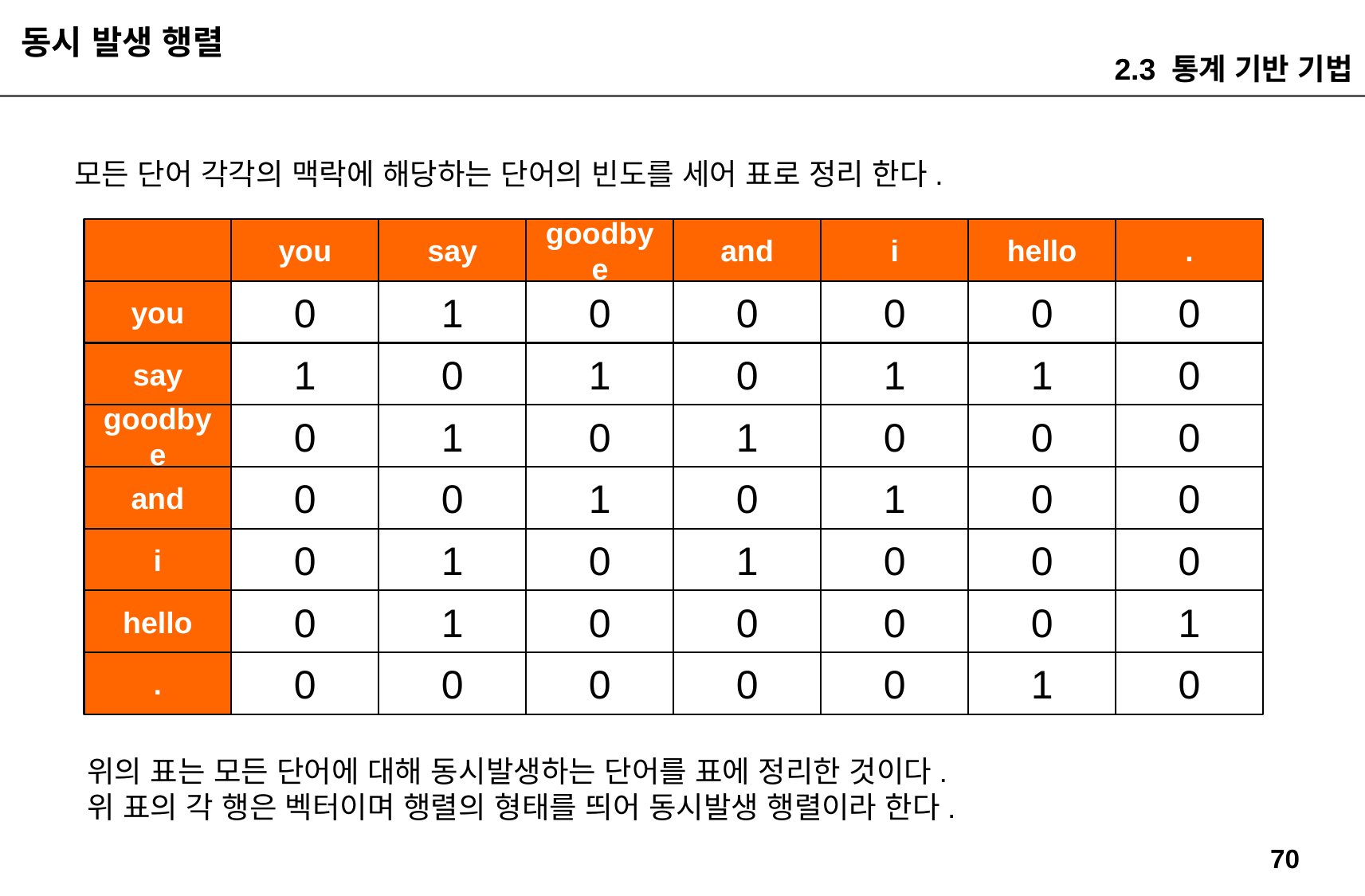

동시 발생 행렬
2.3 통계 기반 기법
모든 단어 각각의 맥락에 해당하는 단어의 빈도를 세어 표로 정리 한다.

you
say
goodbye
and
i
hello
.
you
0
1
0
0
0
0
0
say
1
0
1
0
1
1
0
goodbye
0
1
0
1
0
0
0
and
0
0
1
0
1
0
0
i
0
1
0
1
0
0
0
hello
0
1
0
0
0
0
1
.
0
0
0
0
0
1
0
위의 표는 모든 단어에 대해 동시발생하는 단어를 표에 정리한 것이다.
위 표의 각 행은 벡터이며 행렬의 형태를 띄어 동시발생 행렬이라 한다.